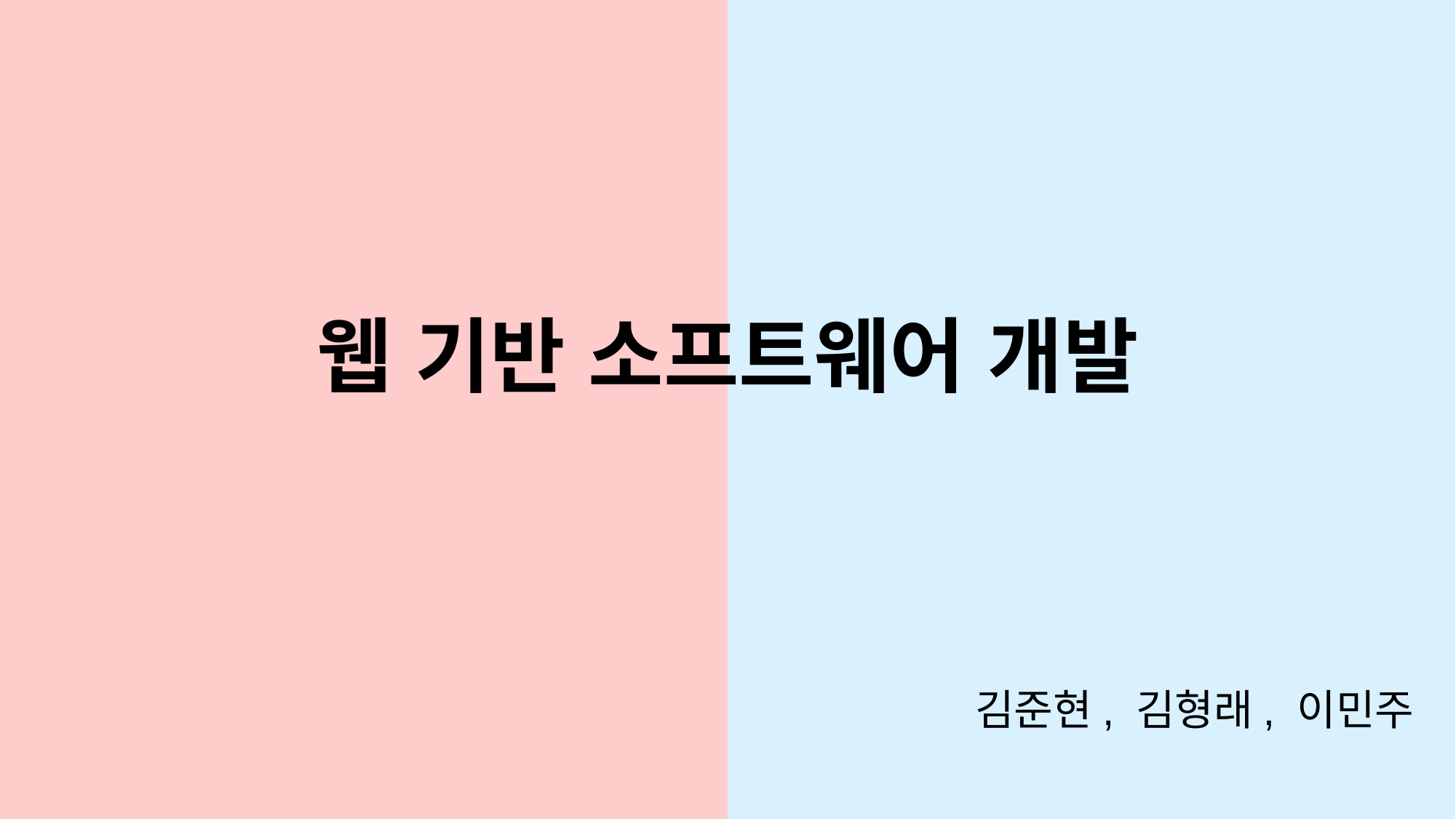

웹 기반 소프트웨어 개발
김준현, 김형래, 이민주